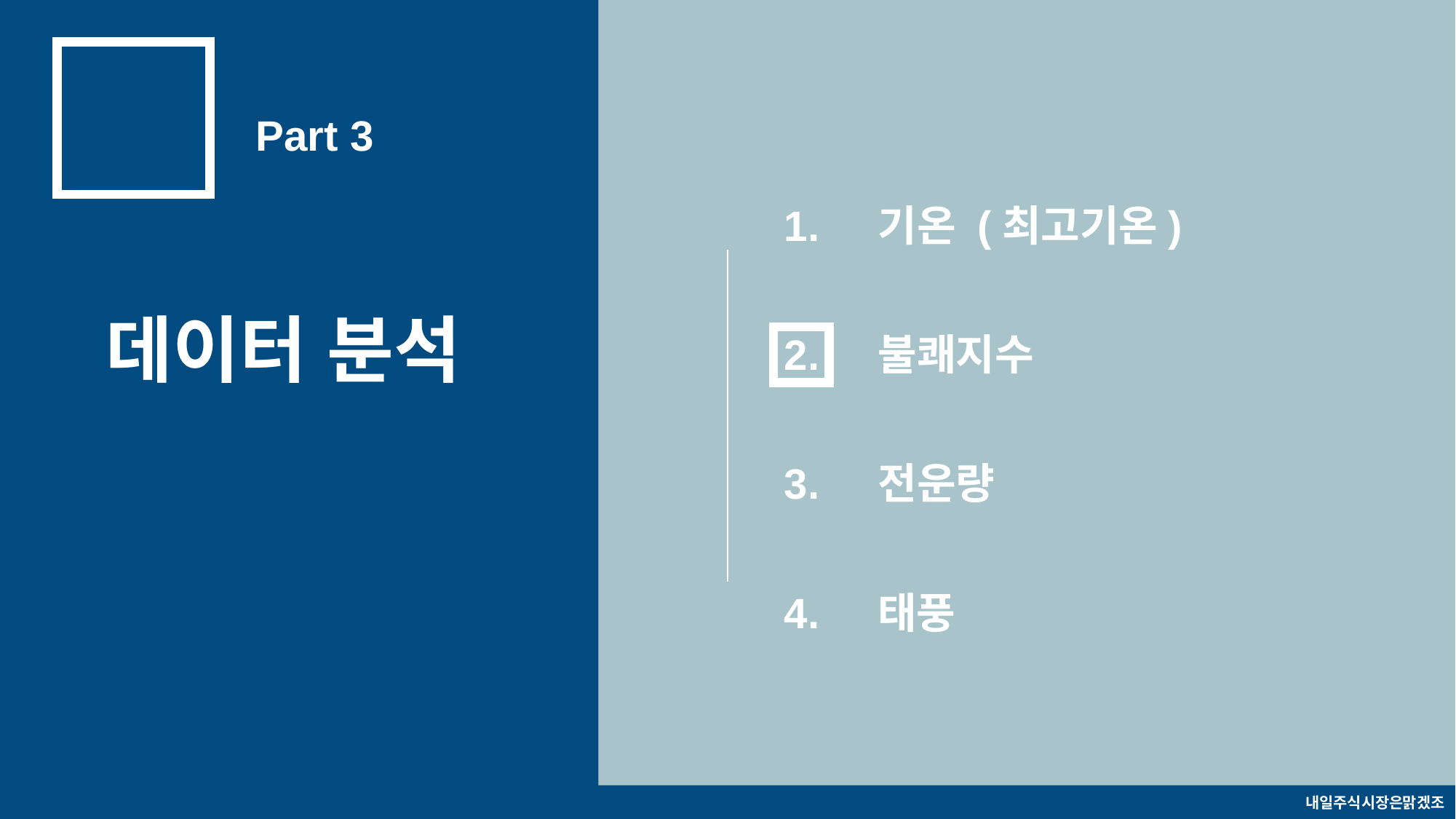

Part 3
데이터 분석
기온 (최고기온)
1.
2.
불쾌지수

3.
전운량
4.
태풍
내일주식시장은맑겠조